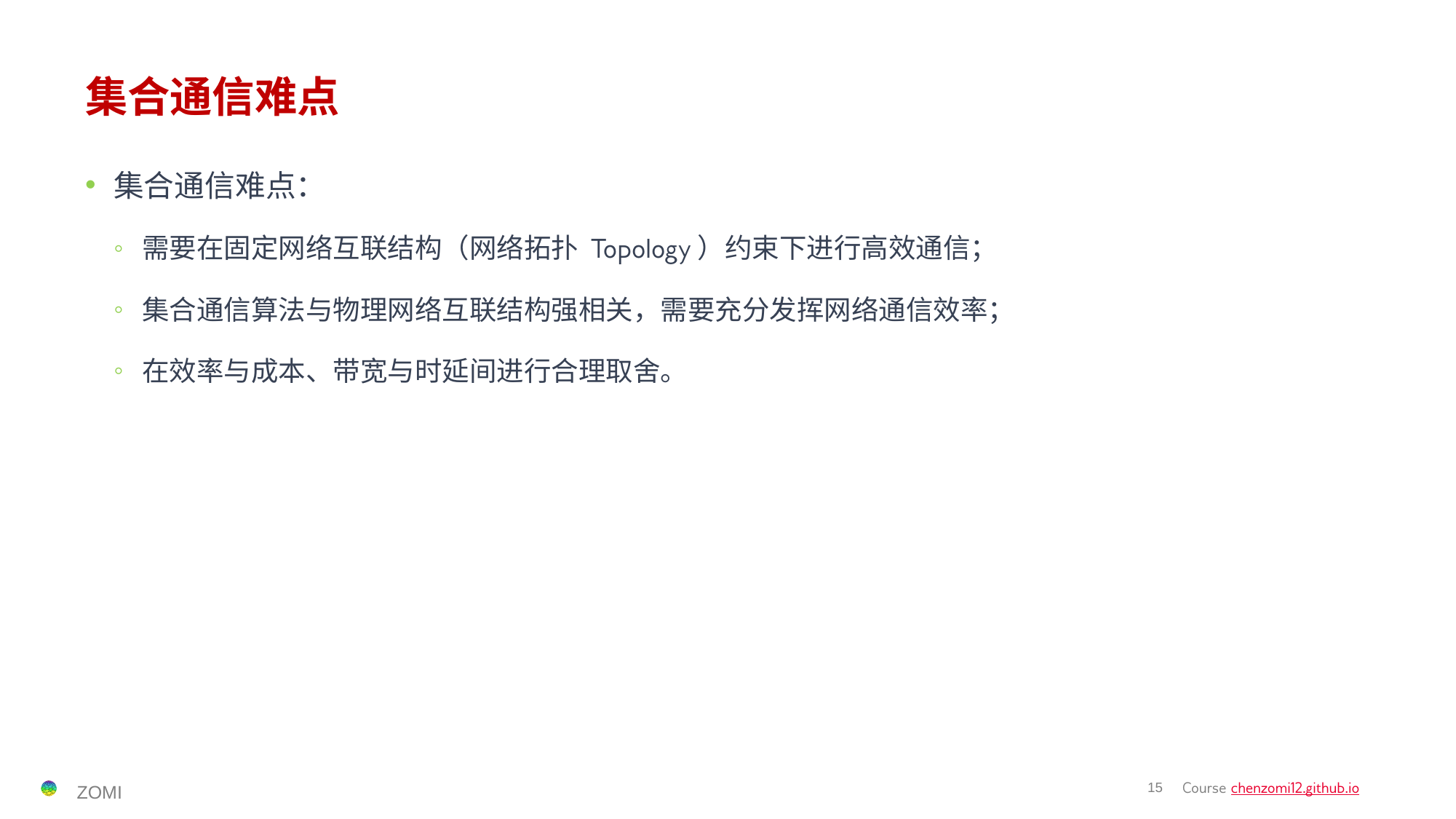

# 集合通信难点
集合通信难点：
需要在固定网络互联结构（网络拓扑 Topology）约束下进行高效通信；
集合通信算法与物理网络互联结构强相关，需要充分发挥网络通信效率；
在效率与成本、带宽与时延间进行合理取舍。